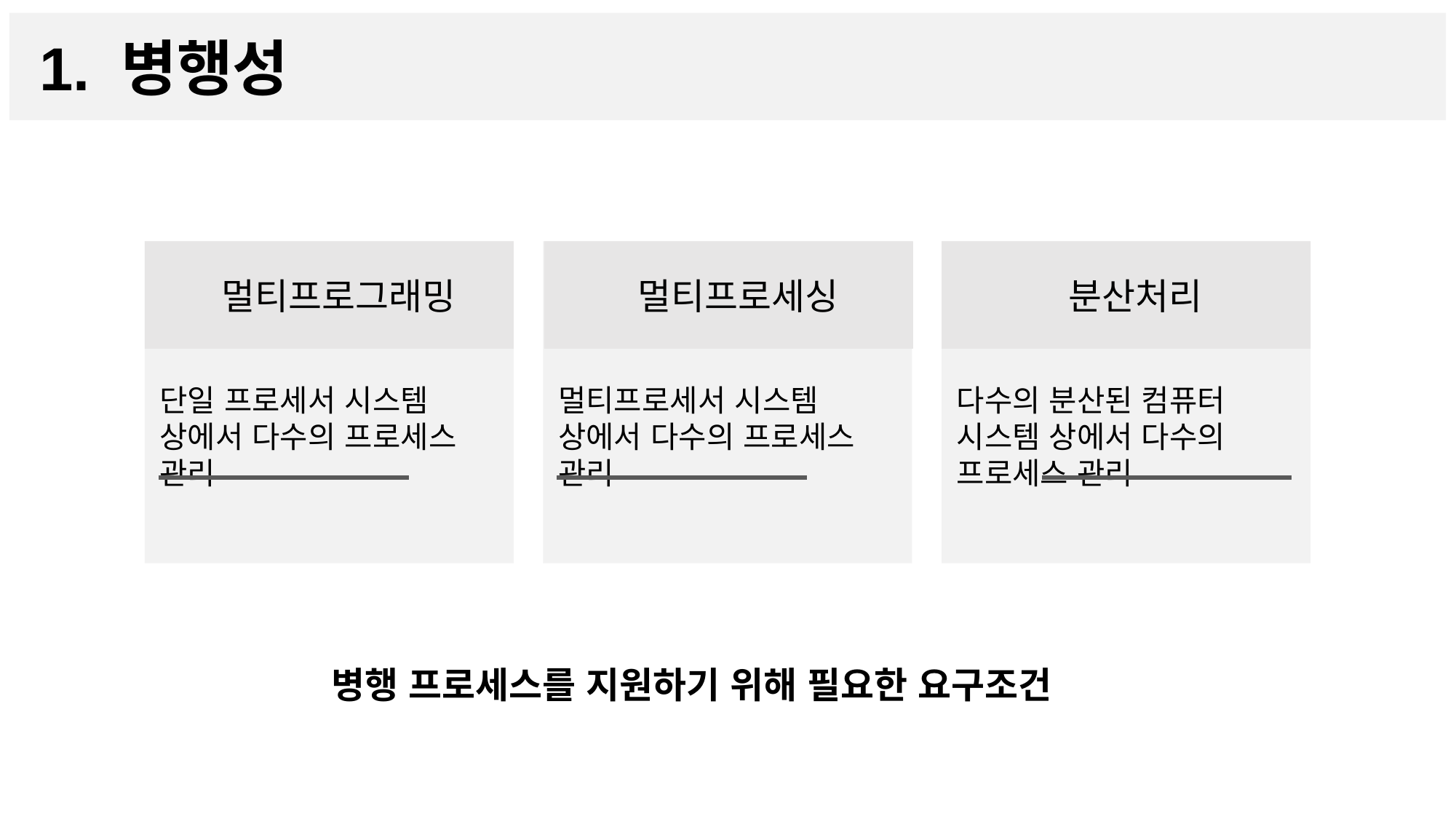

1. 병행성
단일 프로세서 시스템 상에서 다수의 프로세스 관리
멀티프로그래밍
멀티프로세서 시스템 상에서 다수의 프로세스 관리
멀티프로세싱
분산처리
다수의 분산된 컴퓨터 시스템 상에서 다수의 프로세스 관리
병행 프로세스를 지원하기 위해 필요한 요구조건